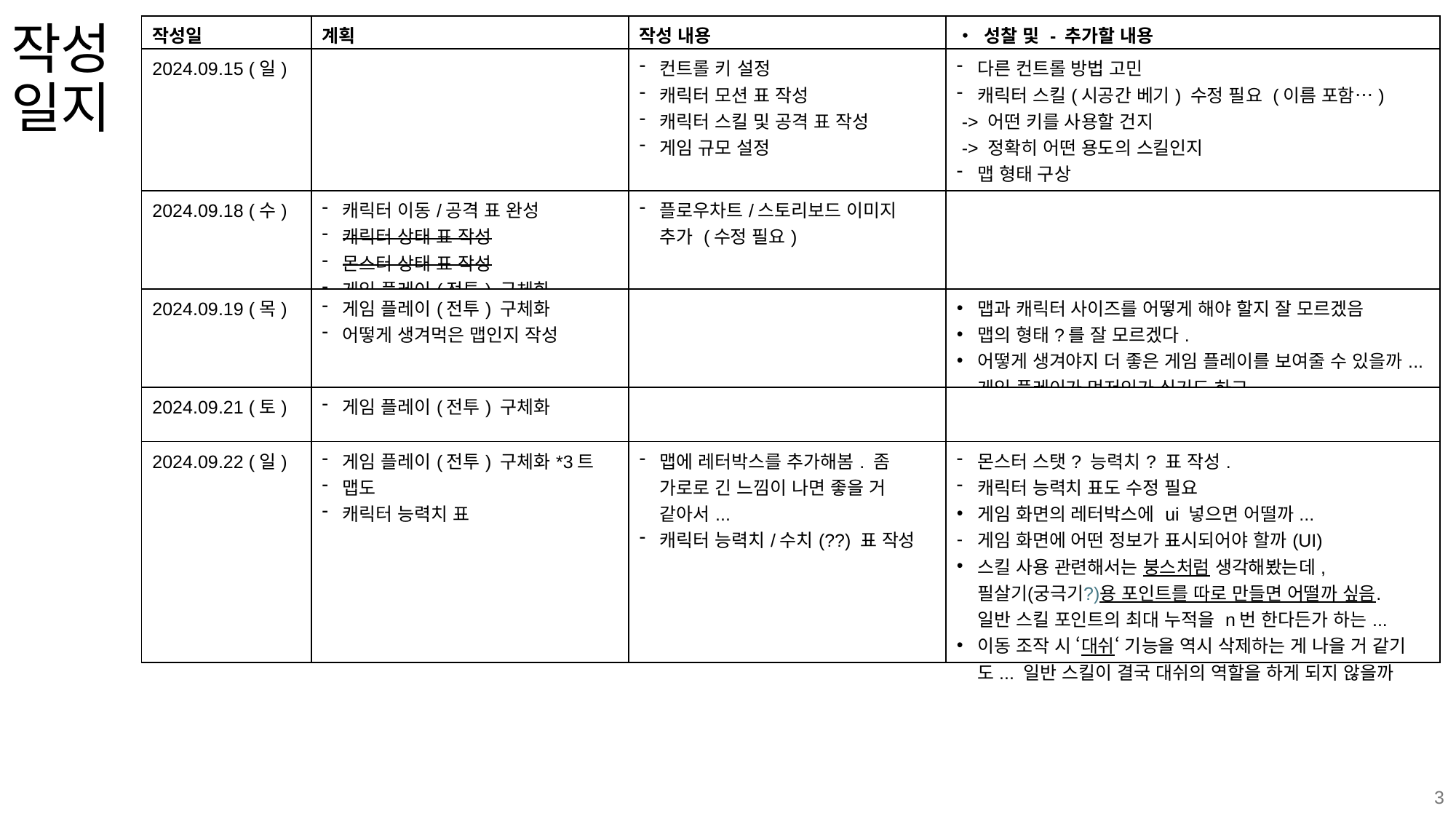

| 작성일 | 계획 | 작성 내용 | • 성찰 및 - 추가할 내용 |
| --- | --- | --- | --- |
| 2024.09.15 (일) |  | 컨트롤 키 설정 캐릭터 모션 표 작성 캐릭터 스킬 및 공격 표 작성 게임 규모 설정 | 다른 컨트롤 방법 고민 캐릭터 스킬(시공간 베기) 수정 필요 (이름 포함…) -> 어떤 키를 사용할 건지 -> 정확히 어떤 용도의 스킬인지 맵 형태 구상 전투 시 적의 사망 조건 & 전투 스타일(?) 등 |
| 2024.09.18 (수) | 캐릭터 이동/공격 표 완성 캐릭터 상태 표 작성 몬스터 상태 표 작성 게임 플레이(전투) 구체화 | 플로우차트/스토리보드 이미지 추가 (수정 필요) |  |
| 2024.09.19 (목) | 게임 플레이(전투) 구체화 어떻게 생겨먹은 맵인지 작성 |  | 맵과 캐릭터 사이즈를 어떻게 해야 할지 잘 모르겠음 맵의 형태?를 잘 모르겠다. 어떻게 생겨야지 더 좋은 게임 플레이를 보여줄 수 있을까... 게임 플레이가 먼저인가 싶기도 하고 |
| 2024.09.21 (토) | 게임 플레이(전투) 구체화 |  |  |
| 2024.09.22 (일) | 게임 플레이(전투) 구체화\*3트 맵도 캐릭터 능력치 표 | 맵에 레터박스를 추가해봄. 좀 가로로 긴 느낌이 나면 좋을 거 같아서... 캐릭터 능력치/수치(??) 표 작성 | 몬스터 스탯? 능력치? 표 작성. 캐릭터 능력치 표도 수정 필요 게임 화면의 레터박스에 ui 넣으면 어떨까... 게임 화면에 어떤 정보가 표시되어야 할까(UI) 스킬 사용 관련해서는 붕스처럼 생각해봤는데, 필살기(궁극기?)용 포인트를 따로 만들면 어떨까 싶음. 일반 스킬 포인트의 최대 누적을 n번 한다든가 하는... 이동 조작 시 ‘대쉬‘ 기능을 역시 삭제하는 게 나을 거 같기도... 일반 스킬이 결국 대쉬의 역할을 하게 되지 않을까 |

# 작성 일지
3